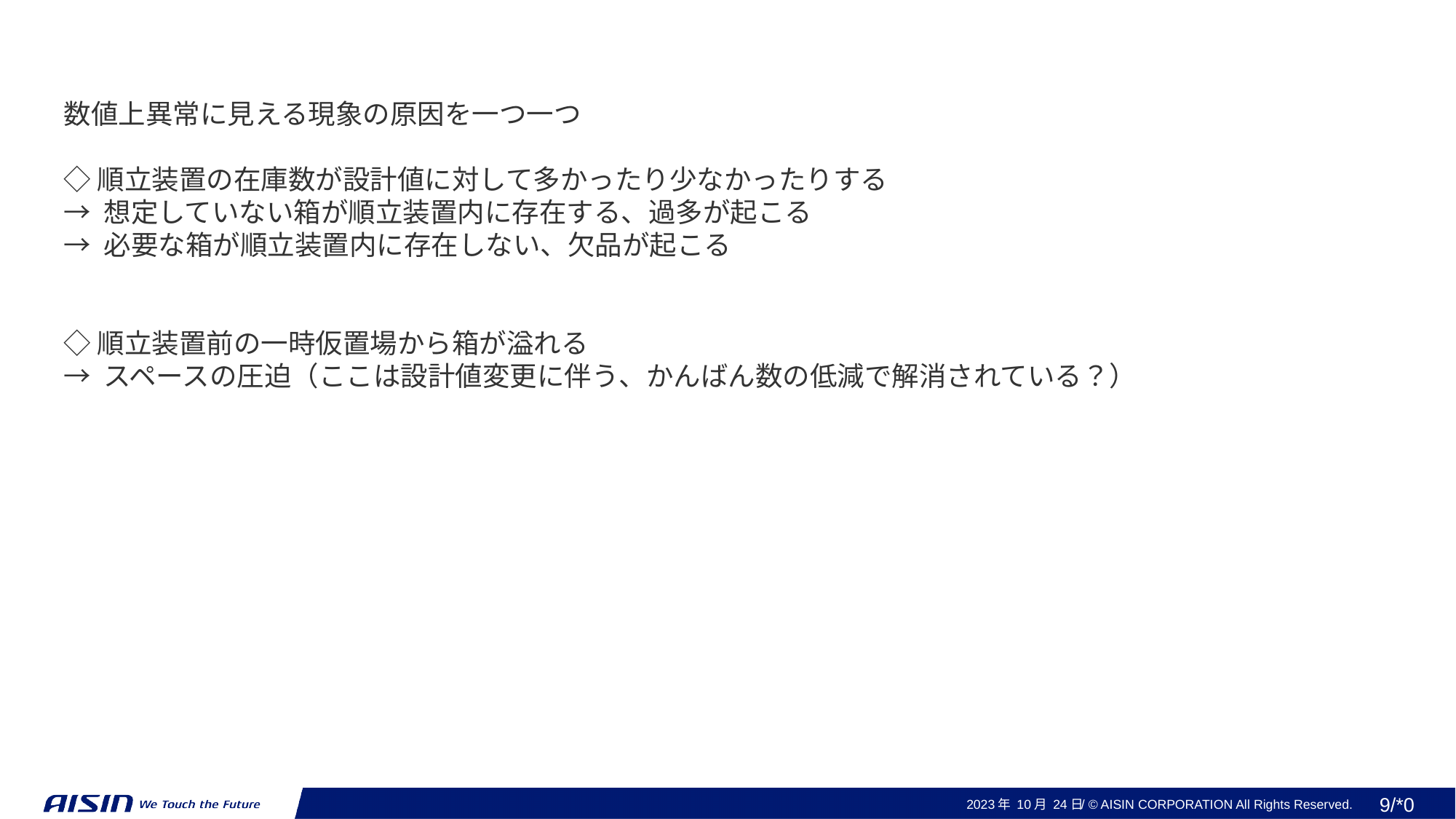

数値上異常に見える現象の原因を一つ一つ

◇順立装置の在庫数が設計値に対して多かったり少なかったりする
→ 想定していない箱が順立装置内に存在する、過多が起こる
→ 必要な箱が順立装置内に存在しない、欠品が起こる

◇順立装置前の一時仮置場から箱が溢れる
→ スペースの圧迫（ここは設計値変更に伴う、かんばん数の低減で解消されている？）

2023年 10月 24日